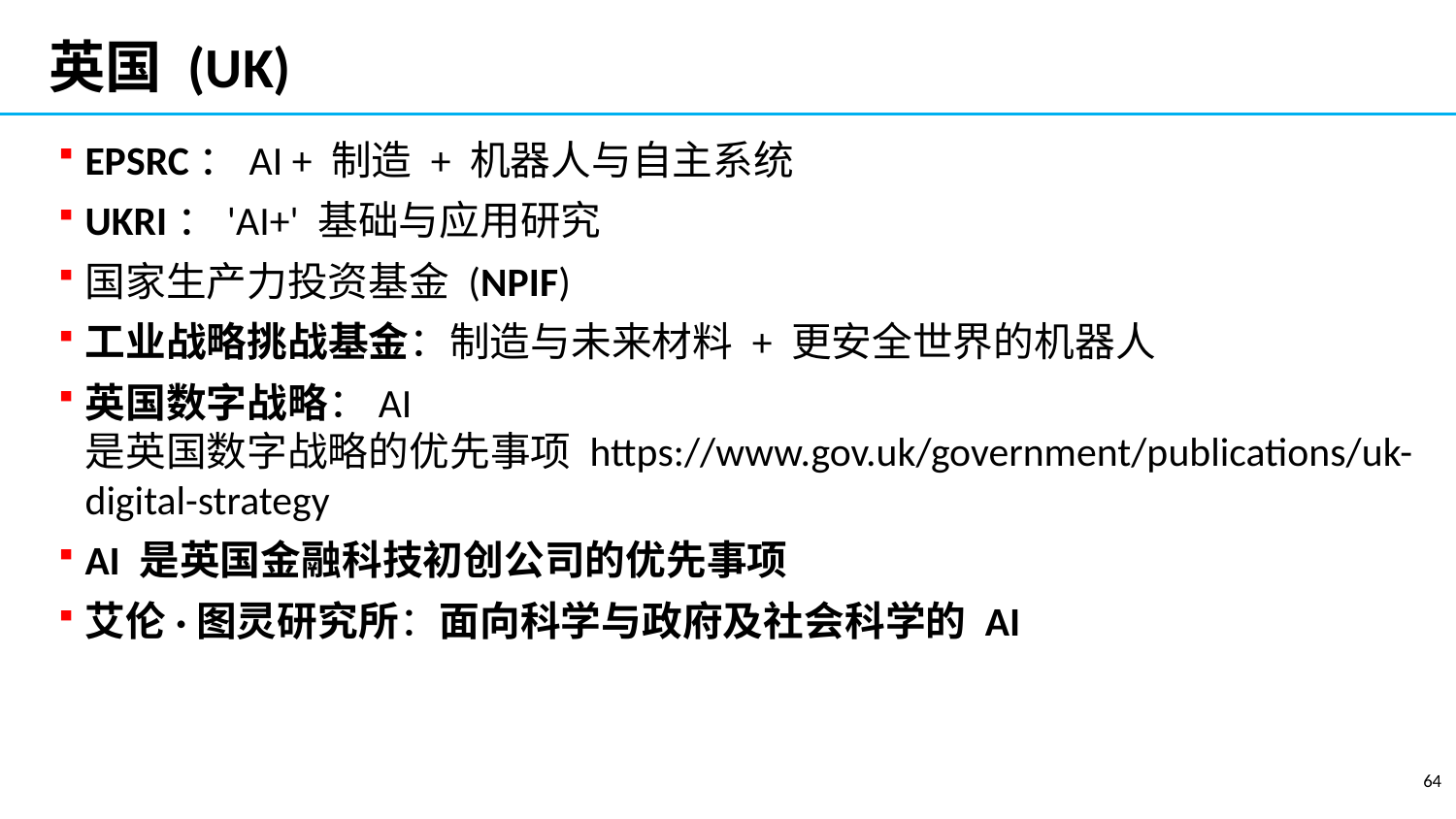

# 英国 (UK)

EPSRC：AI + 制造 + 机器人与自主系统
UKRI：'AI+' 基础与应用研究
国家生产力投资基金 (NPIF)
工业战略挑战基金：制造与未来材料 + 更安全世界的机器人
英国数字战略：AI 是英国数字战略的优先事项 https://www.gov.uk/government/publications/uk-digital-strategy
AI 是英国金融科技初创公司的优先事项
艾伦·图灵研究所：面向科学与政府及社会科学的 AI
64